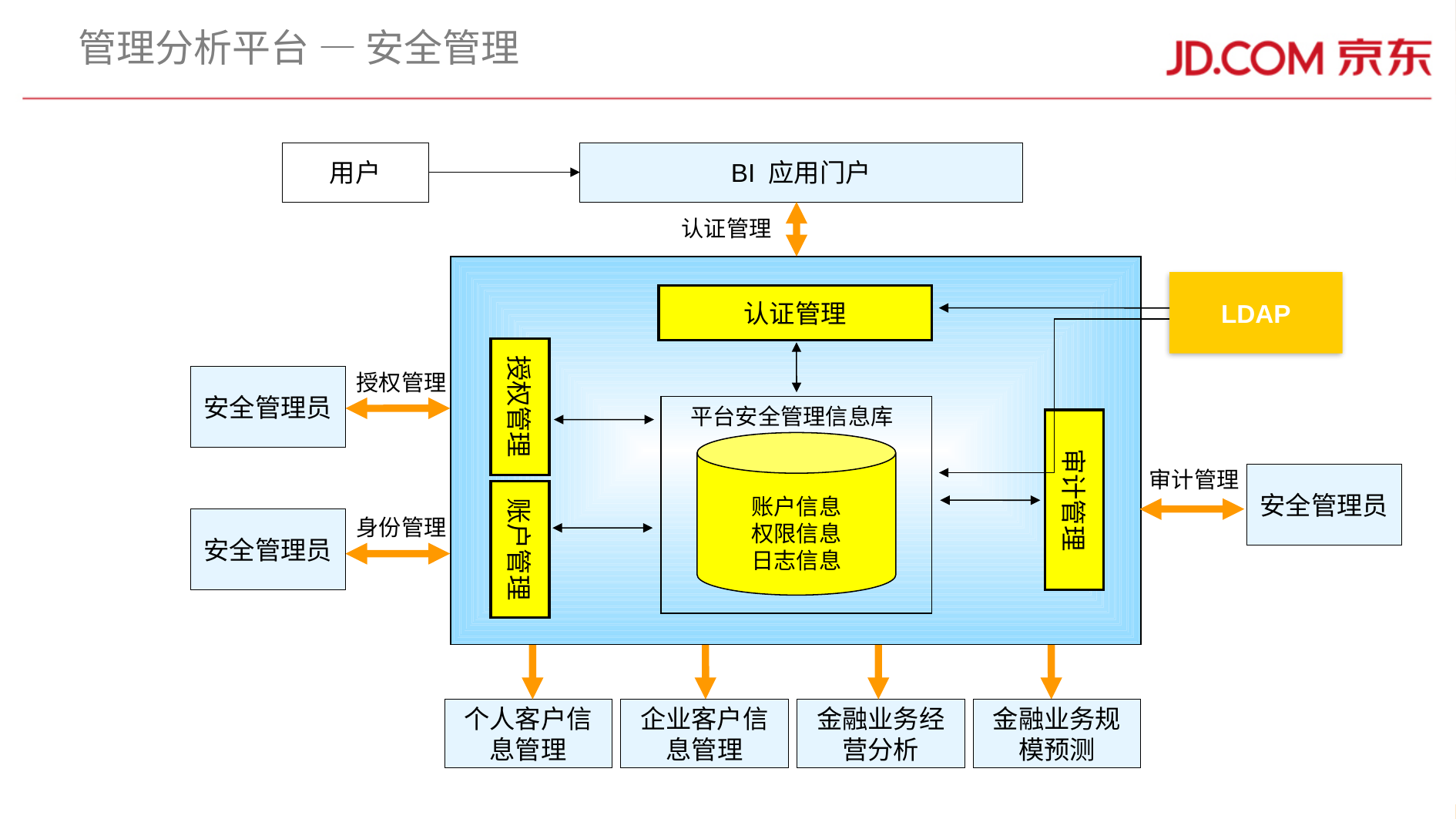

# 管理分析平台 — 安全管理
用户
BI 应用门户

认证管理

LDAP
认证管理

授权管理

授权管理
安全管理员
平台安全管理信息库

审计管理

审计管理
安全管理员
账户管理
账户信息
权限信息
日志信息

身份管理
安全管理员

个人客户信息管理
企业客户信息管理
金融业务经营分析
金融业务规模预测